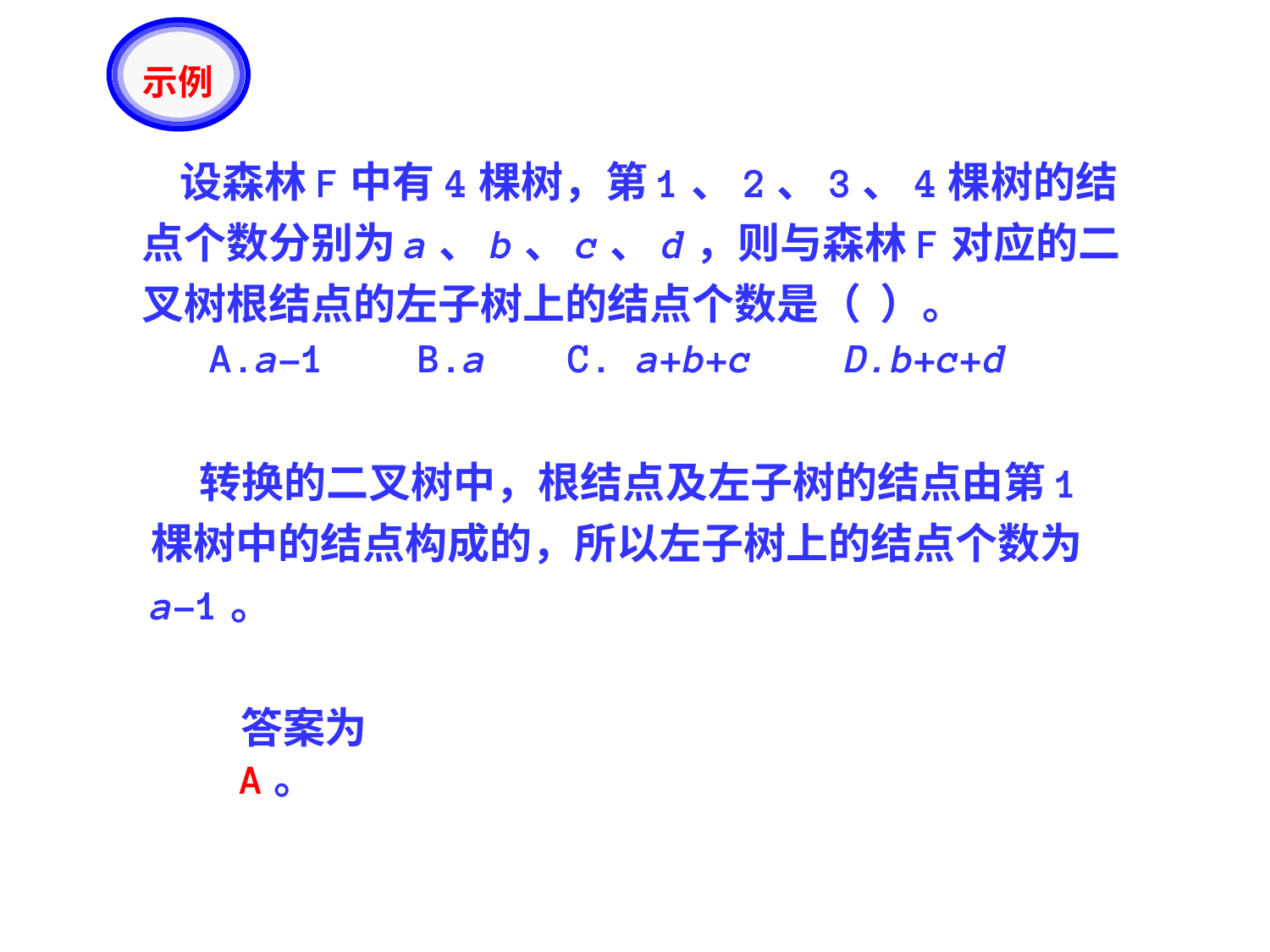

示例
   设森林F中有4棵树，第1、2、3、4棵树的结点个数分别为a、b、c、d，则与森林F对应的二叉树根结点的左子树上的结点个数是（  ）。
   A.a-1	 B.a	  C. a+b+c 	   D.b+c+d
    转换的二叉树中，根结点及左子树的结点由第1棵树中的结点构成的，所以左子树上的结点个数为a-1。
答案为A。